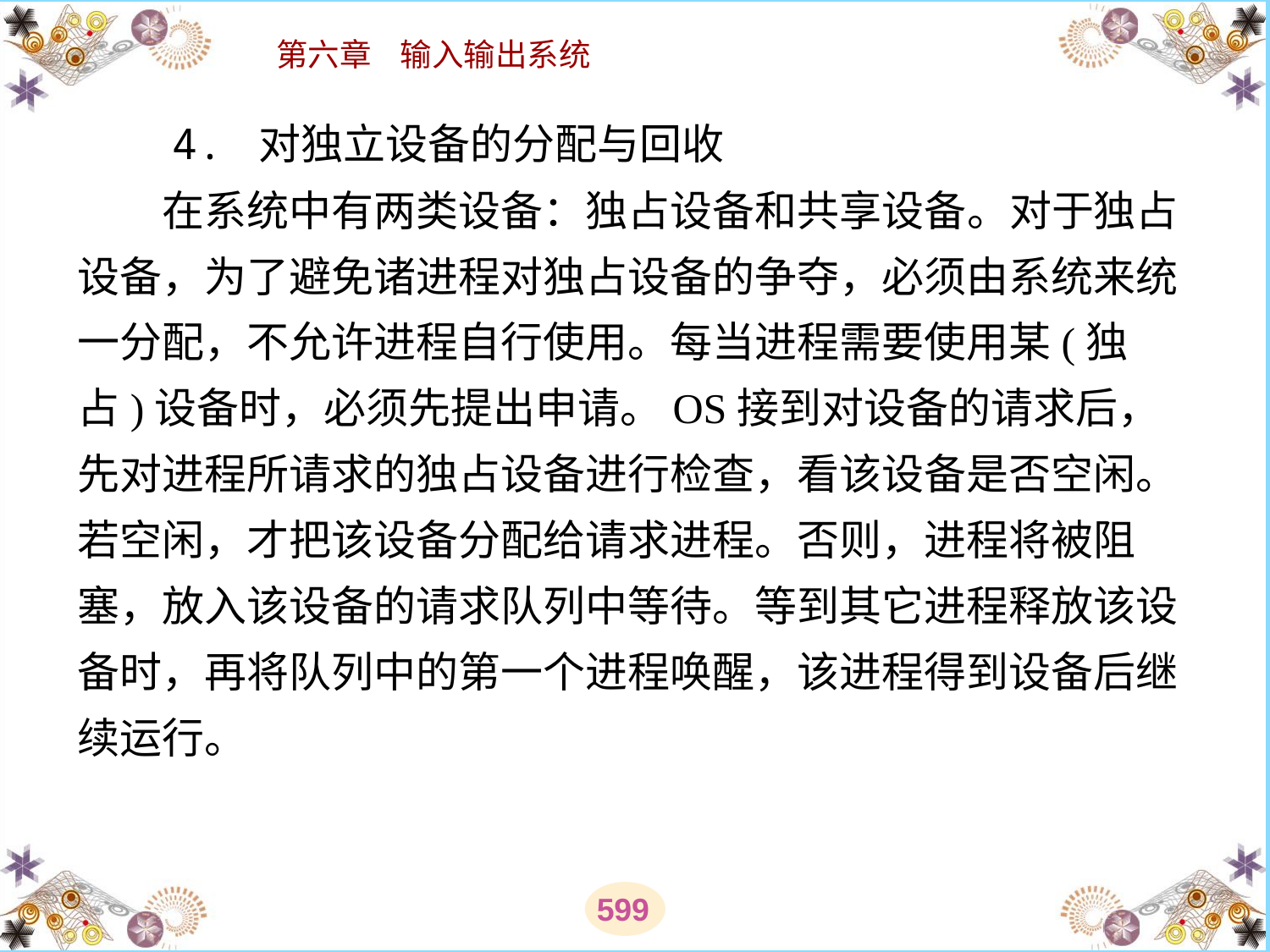

# 4. 对独立设备的分配与回收 　　在系统中有两类设备：独占设备和共享设备。对于独占设备，为了避免诸进程对独占设备的争夺，必须由系统来统一分配，不允许进程自行使用。每当进程需要使用某(独占)设备时，必须先提出申请。OS接到对设备的请求后，先对进程所请求的独占设备进行检查，看该设备是否空闲。若空闲，才把该设备分配给请求进程。否则，进程将被阻塞，放入该设备的请求队列中等待。等到其它进程释放该设备时，再将队列中的第一个进程唤醒，该进程得到设备后继续运行。